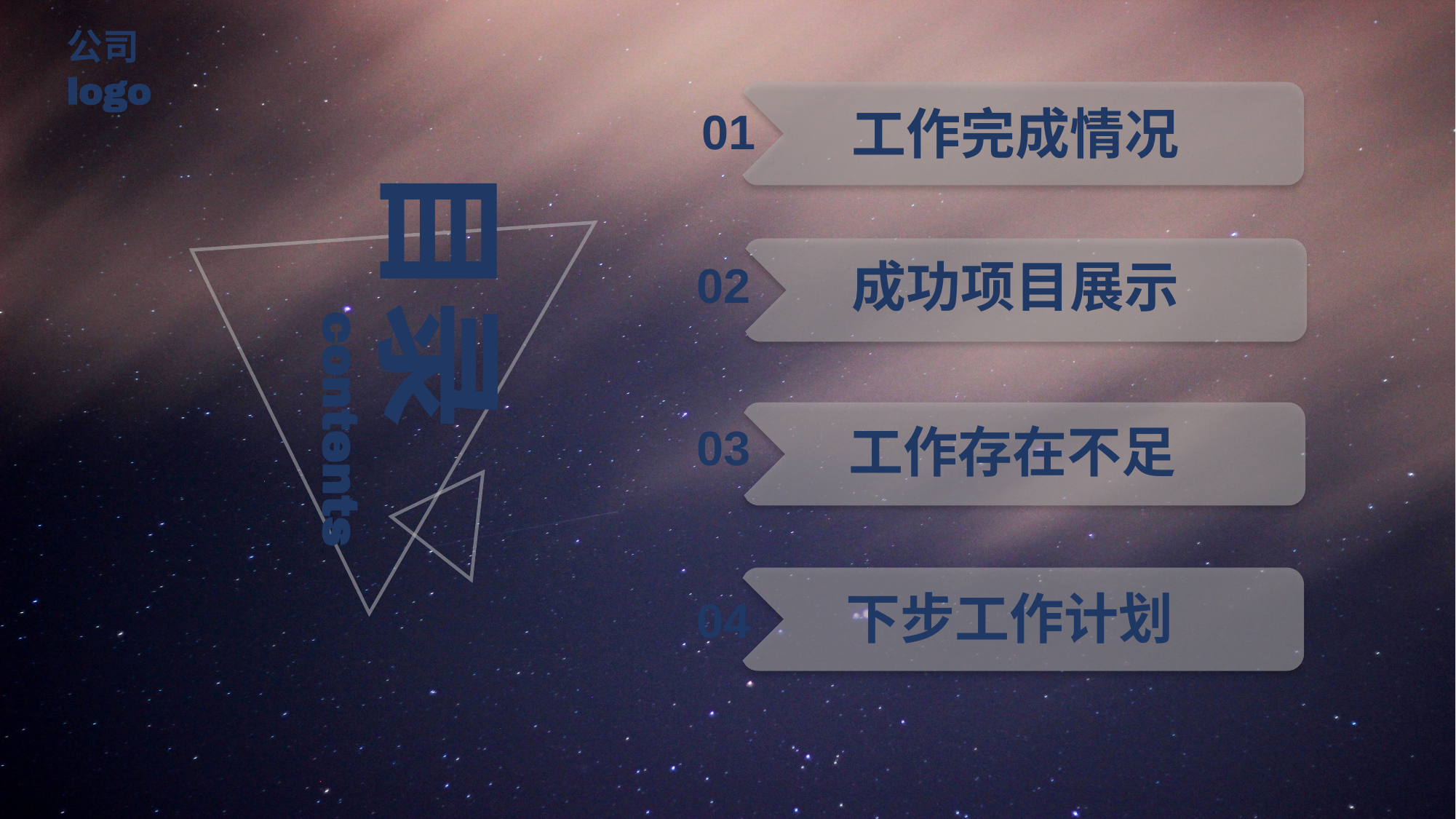

公司logo

工作完成情况
01
目录

成功项目展示
02
contents

03
工作存在不足

下步工作计划
04